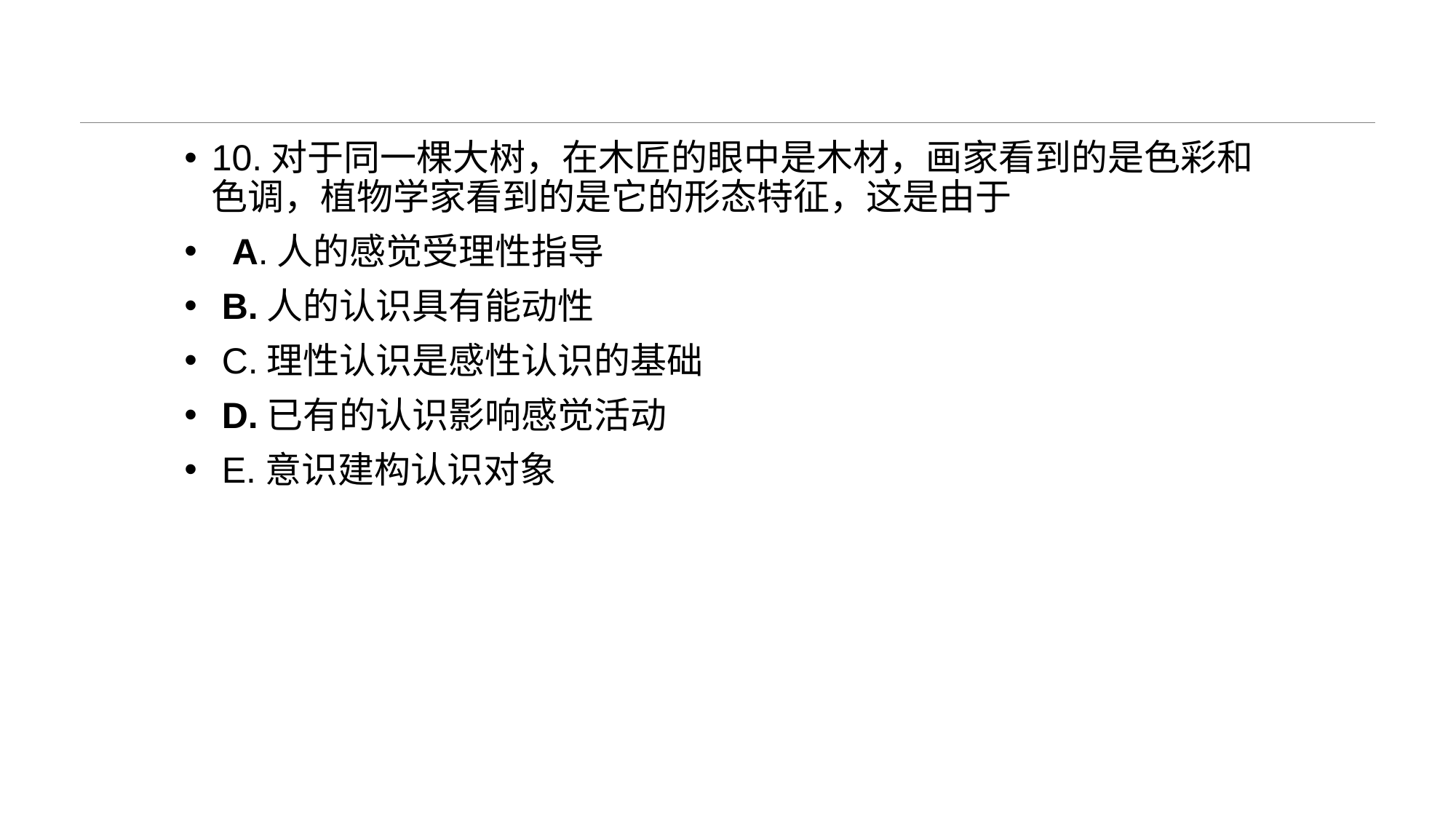

#
10.对于同一棵大树，在木匠的眼中是木材，画家看到的是色彩和色调，植物学家看到的是它的形态特征，这是由于
  A.人的感觉受理性指导
 B.人的认识具有能动性
 C.理性认识是感性认识的基础
 D.已有的认识影响感觉活动
 E.意识建构认识对象